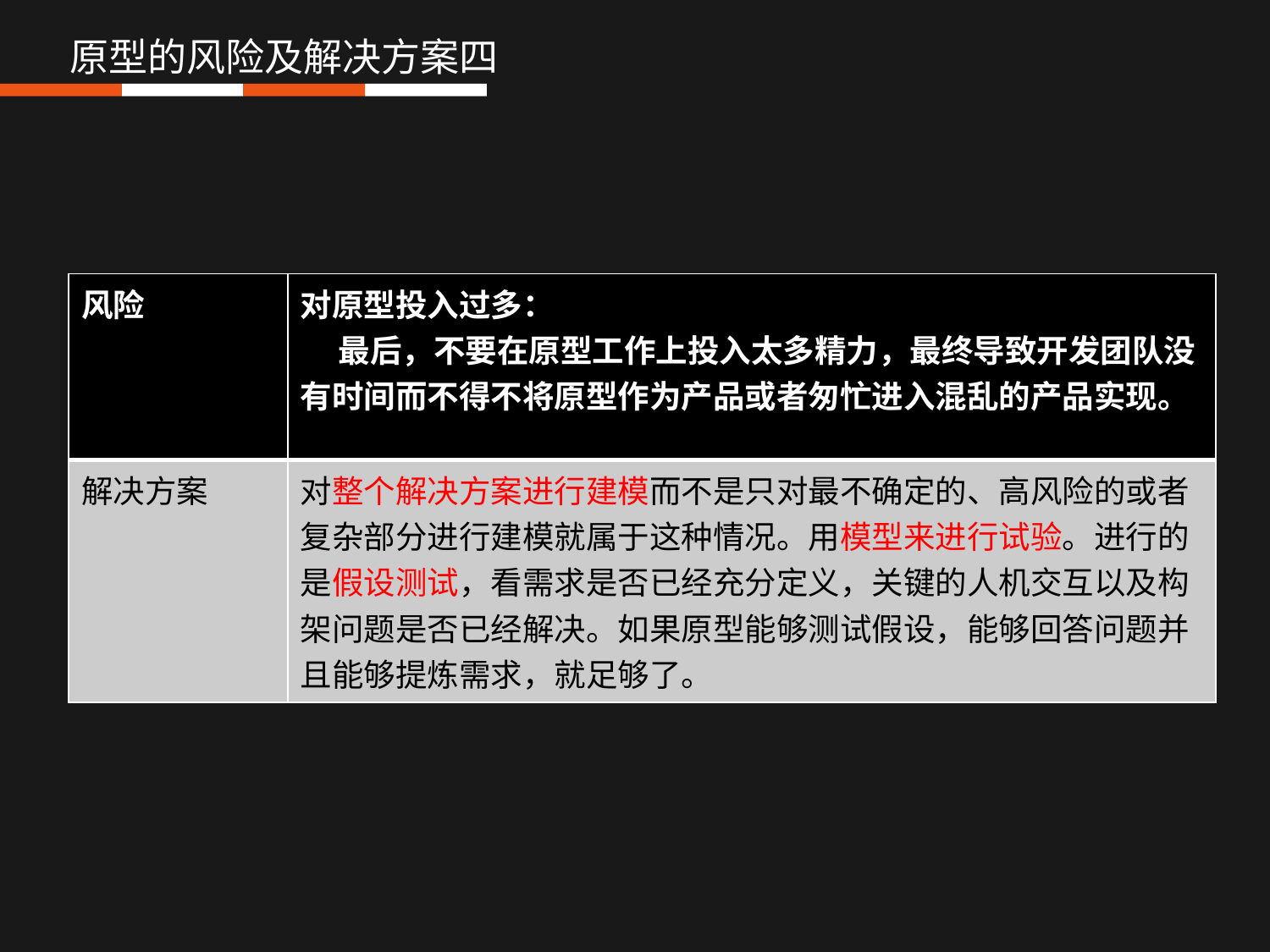

原型的风险及解决方案四

| 风险 | 对原型投入过多： 最后，不要在原型工作上投入太多精力，最终导致开发团队没有时间而不得不将原型作为产品或者匆忙进入混乱的产品实现。 |
| --- | --- |
| 解决方案 | 对整个解决方案进行建模而不是只对最不确定的、高风险的或者复杂部分进行建模就属于这种情况。用模型来进行试验。进行的是假设测试，看需求是否已经充分定义，关键的人机交互以及构架问题是否已经解决。如果原型能够测试假设，能够回答问题并且能够提炼需求，就足够了。 |